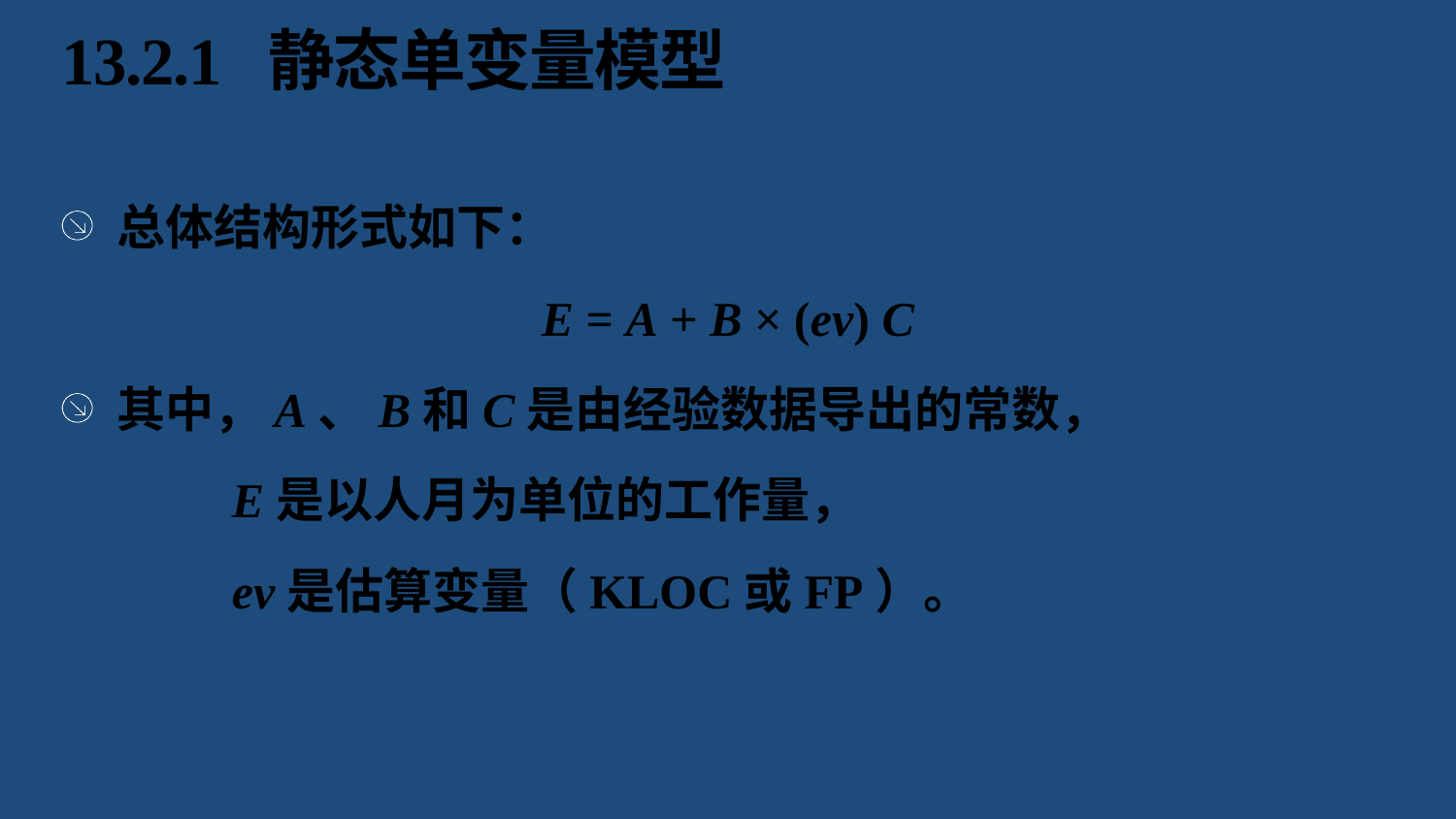

# 13.2.1  静态单变量模型
总体结构形式如下：
E = A + B × (ev) C
其中，A、B和C是由经验数据导出的常数，
              E是以人月为单位的工作量，
              ev是估算变量（KLOC或FP）。